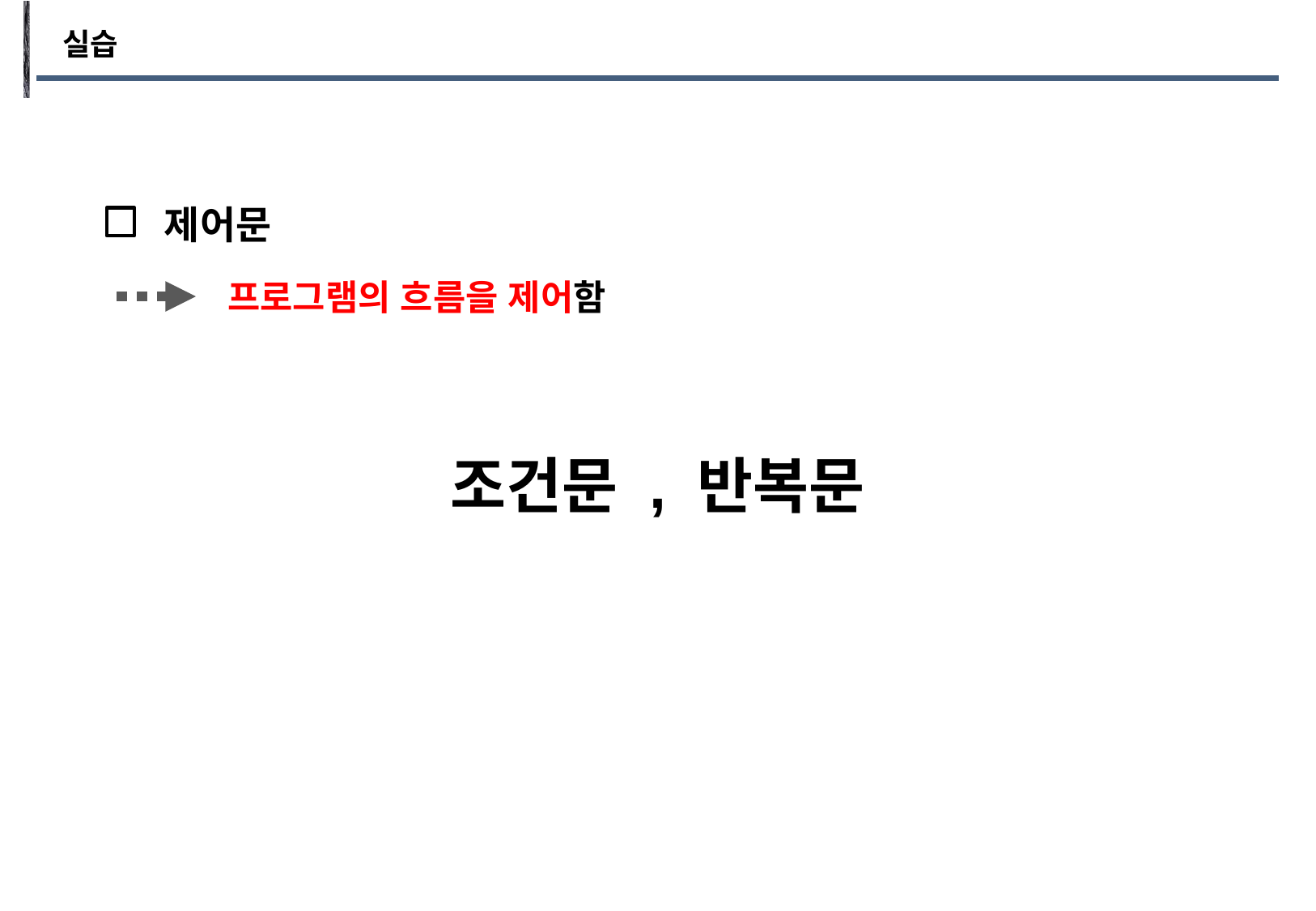

실습

제어문

프로그램의 흐름을 제어함
조건문 , 반복문